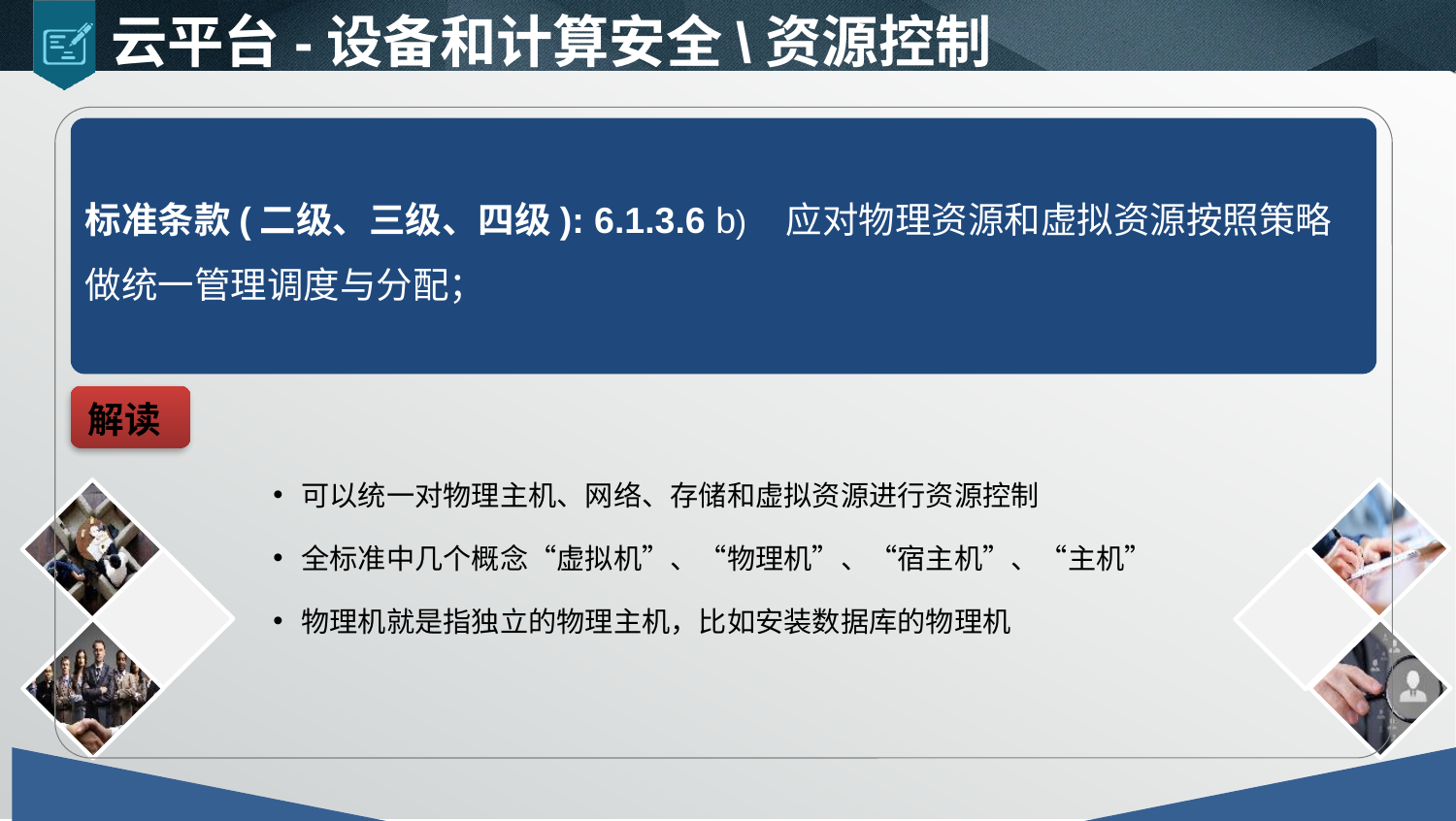

云平台-设备和计算安全\资源控制

标准条款(二级、三级、四级): 6.1.3.6 b)   应对物理资源和虚拟资源按照策略做统一管理调度与分配；
解读
可以统一对物理主机、网络、存储和虚拟资源进行资源控制
全标准中几个概念“虚拟机”、“物理机”、“宿主机”、“主机”
物理机就是指独立的物理主机，比如安装数据库的物理机